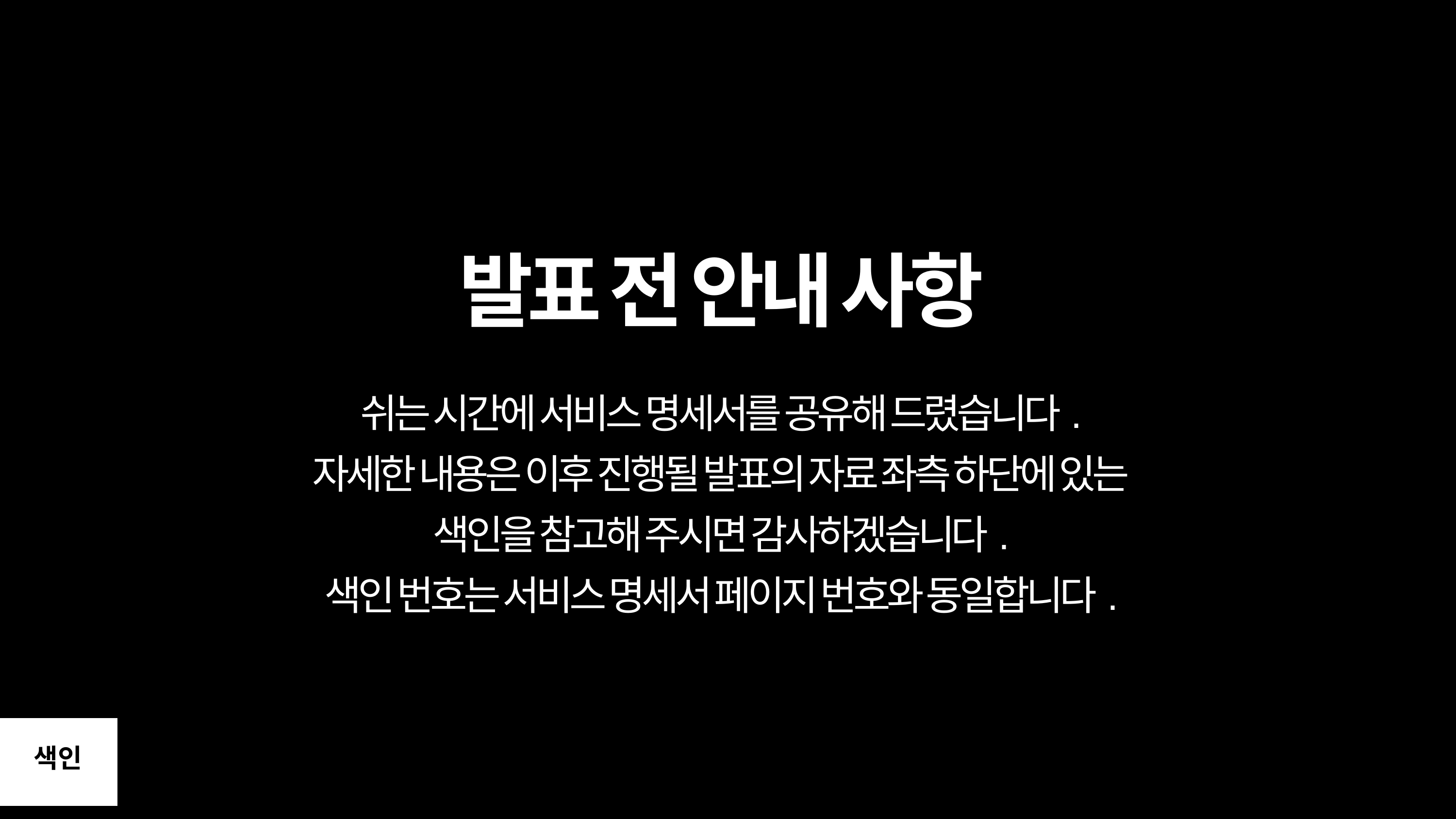

발표 전 안내 사항
쉬는 시간에 서비스 명세서를 공유해 드렸습니다.
자세한 내용은 이후 진행될 발표의 자료 좌측 하단에 있는
색인을 참고해 주시면 감사하겠습니다.
색인 번호는 서비스 명세서 페이지 번호와 동일합니다.

색인